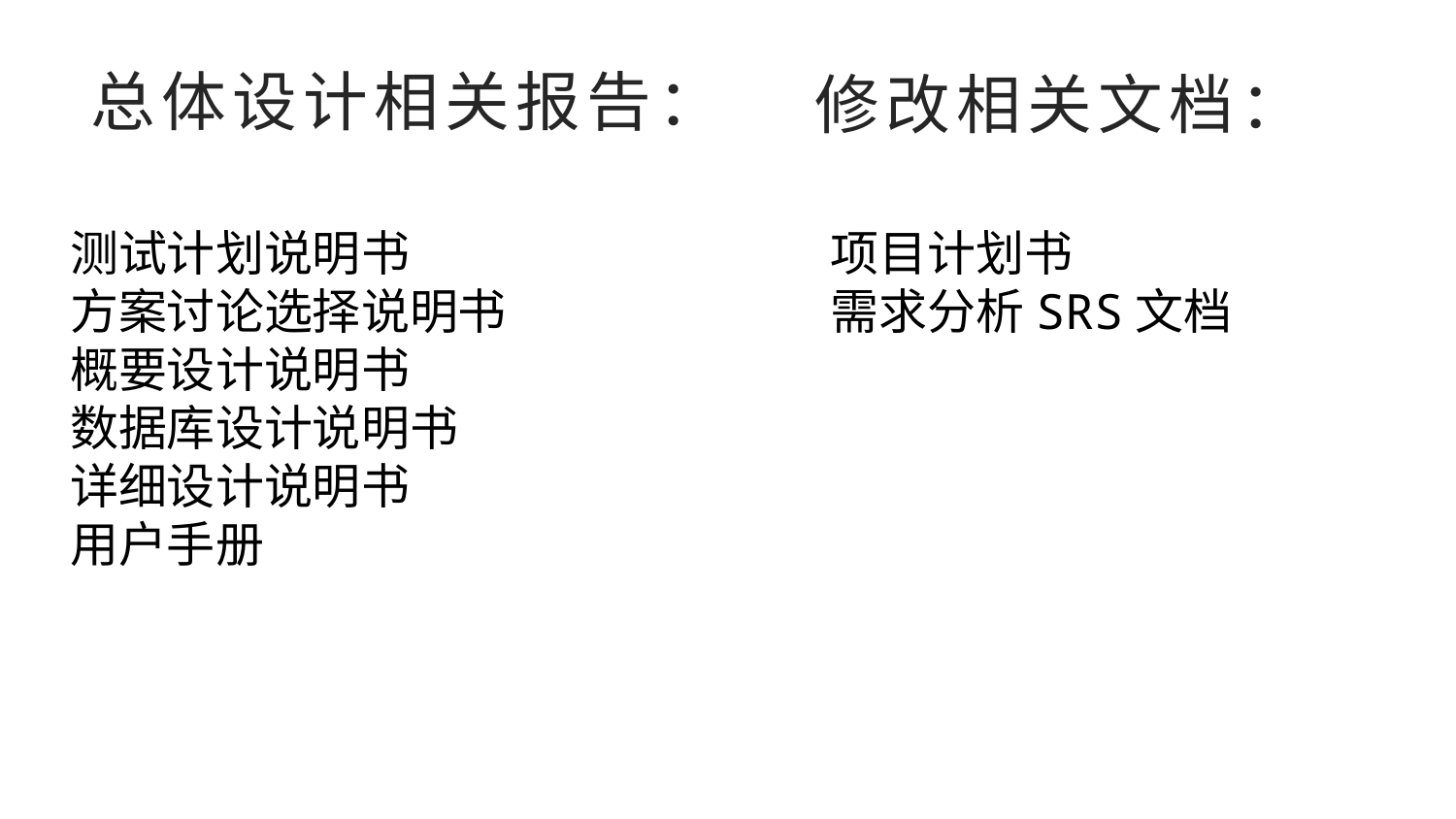

总体设计相关报告：
修改相关文档：
测试计划说明书
方案讨论选择说明书
概要设计说明书
数据库设计说明书
详细设计说明书
用户手册
项目计划书
需求分析SRS文档